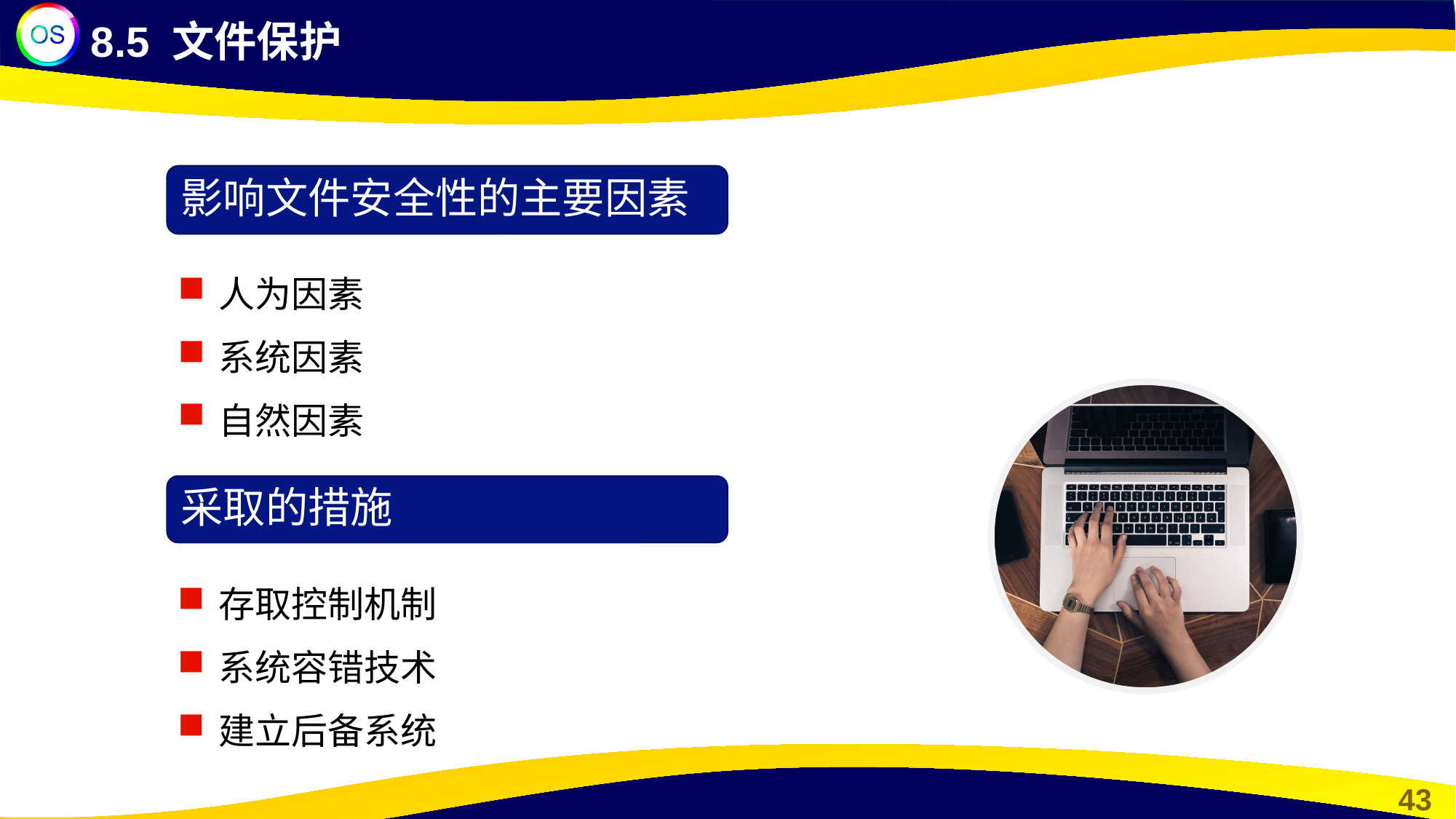

8.5 文件保护
影响文件安全性的主要因素
人为因素
系统因素
自然因素

采取的措施
存取控制机制
系统容错技术
建立后备系统